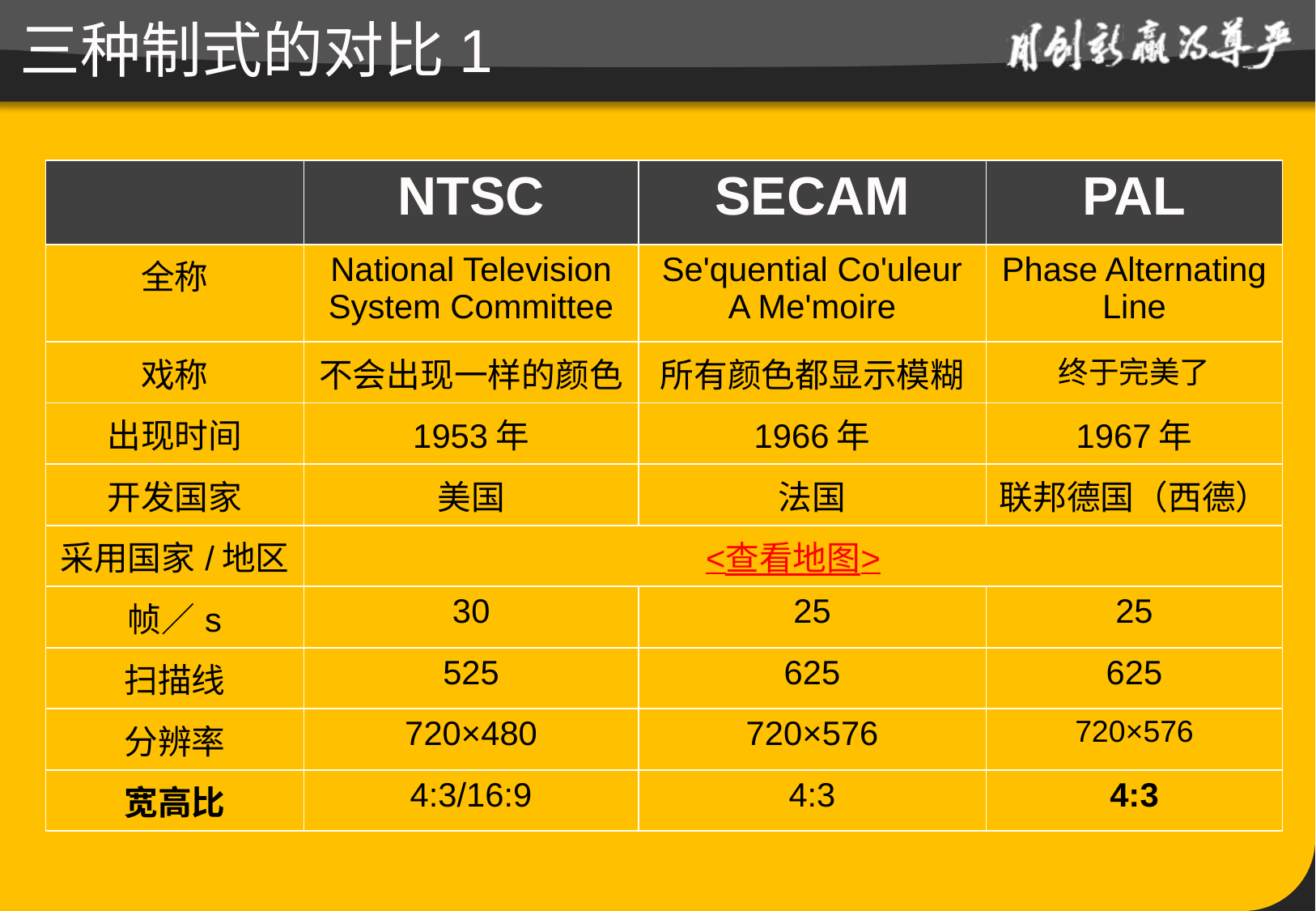

# 三种制式的对比1
|  | NTSC | SECAM | PAL |
| --- | --- | --- | --- |
| 全称 | National Television System Committee | Se'quential Co'uleur A Me'moire | Phase Alternating Line |
| 戏称 | 不会出现一样的颜色 | 所有颜色都显示模糊 | 终于完美了 |
| 出现时间 | 1953年 | 1966年 | 1967年 |
| 开发国家 | 美国 | 法国 | 联邦德国（西德） |
| 采用国家/地区 | <查看地图> |  |  |
| 帧／s | 30 | 25 | 25 |
| 扫描线 | 525 | 625 | 625 |
| 分辨率 | 720×480 | 720×576 | 720×576 |
| 宽高比 | 4:3/16:9 | 4:3 | 4:3 |